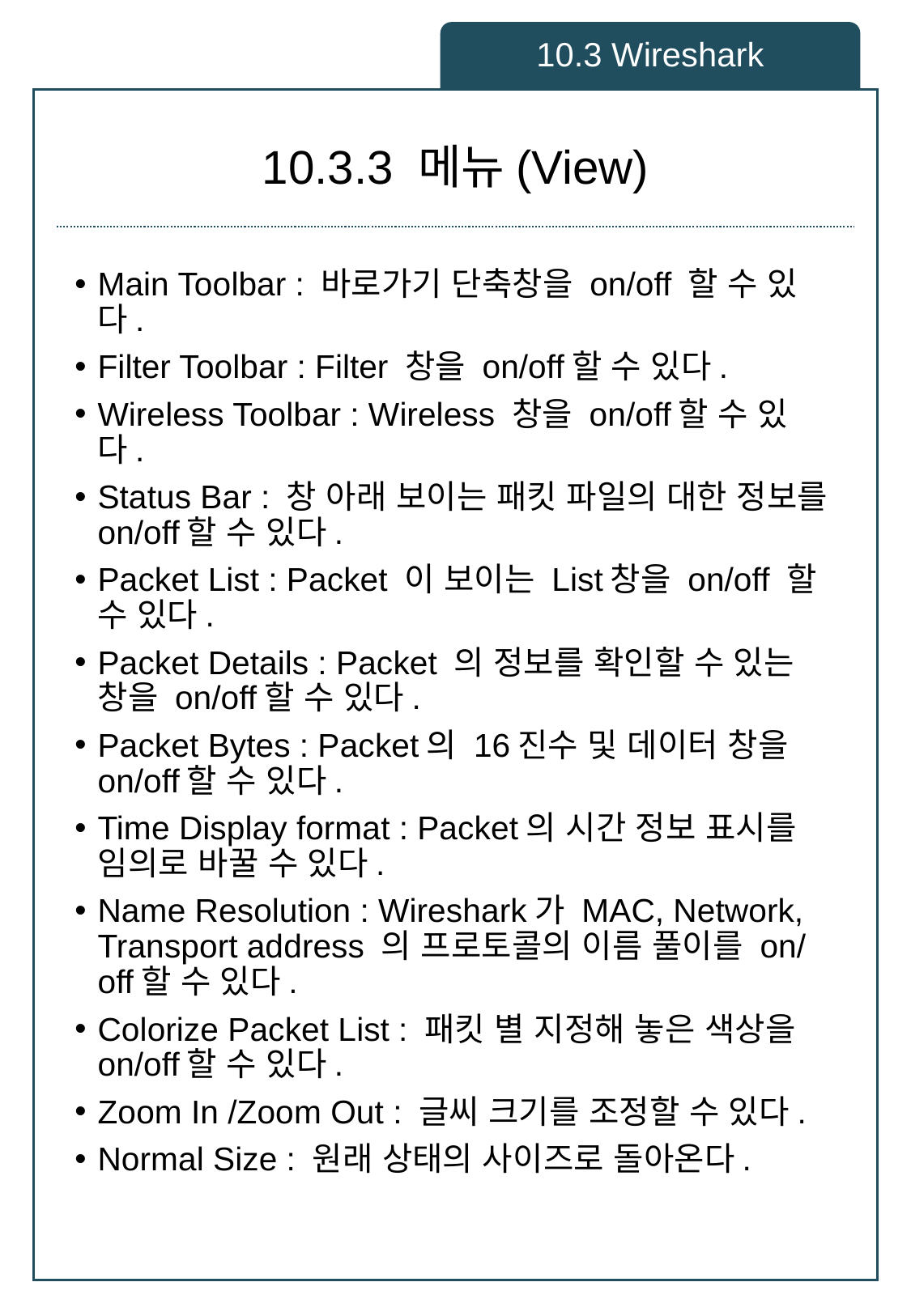

10.3 Wireshark

# 10.3.3 메뉴(View)
Main Toolbar : 바로가기 단축창을 on/off 할 수 있다.
Filter Toolbar : Filter 창을 on/off할 수 있다.
Wireless Toolbar : Wireless 창을 on/off할 수 있다.
Status Bar : 창 아래 보이는 패킷 파일의 대한 정보를 on/off할 수 있다.
Packet List : Packet 이 보이는 List창을 on/off 할 수 있다.
Packet Details : Packet 의 정보를 확인할 수 있는 창을 on/off할 수 있다.
Packet Bytes : Packet의 16진수 및 데이터 창을 on/off할 수 있다.
Time Display format : Packet의 시간 정보 표시를 임의로 바꿀 수 있다.
Name Resolution : Wireshark가 MAC, Network, Transport address 의 프로토콜의 이름 풀이를 on/off할 수 있다.
Colorize Packet List : 패킷 별 지정해 놓은 색상을 on/off할 수 있다.
Zoom In /Zoom Out : 글씨 크기를 조정할 수 있다.
Normal Size : 원래 상태의 사이즈로 돌아온다.